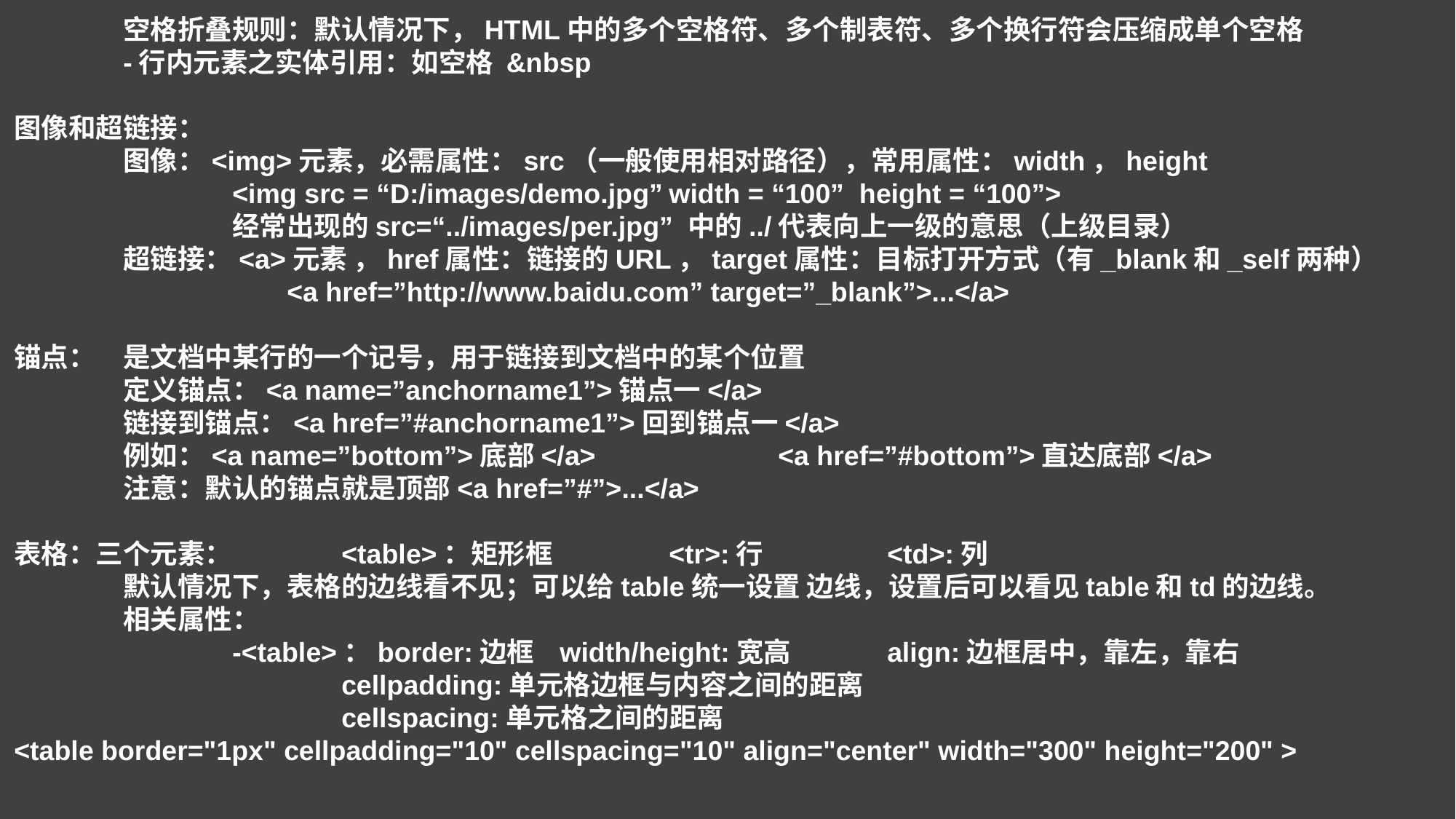

空格折叠规则：默认情况下，HTML中的多个空格符、多个制表符、多个换行符会压缩成单个空格
	-行内元素之实体引用：如空格 &nbsp

图像和超链接：
	图像：<img>元素，必需属性：src（一般使用相对路径），常用属性：width，height
		<img src = “D:/images/demo.jpg”	width = “100”  height = “100”>
		经常出现的src=“../images/per.jpg” 中的../代表向上一级的意思（上级目录）
	超链接：<a>元素 ，href属性：链接的URL，target属性：目标打开方式（有_blank和_self两种）
		<a href=”http://www.baidu.com” target=”_blank”>...</a>

锚点：	是文档中某行的一个记号，用于链接到文档中的某个位置
	定义锚点：<a name=”anchorname1”>锚点一</a>
	链接到锚点：<a href=”#anchorname1”>回到锚点一</a>
	例如：<a name=”bottom”>底部</a>		<a href=”#bottom”>直达底部</a>
	注意：默认的锚点就是顶部<a href=”#”>...</a>

表格：三个元素：	<table>：矩形框		<tr>:行		<td>:列
	默认情况下，表格的边线看不见；可以给table统一设置 边线，设置后可以看见table和td的边线。
	相关属性：
		-<table>：border:边框	width/height:宽高	align:边框居中，靠左，靠右
			cellpadding:单元格边框与内容之间的距离
			cellspacing:单元格之间的距离
<table border="1px" cellpadding="10" cellspacing="10" align="center" width="300" height="200" >